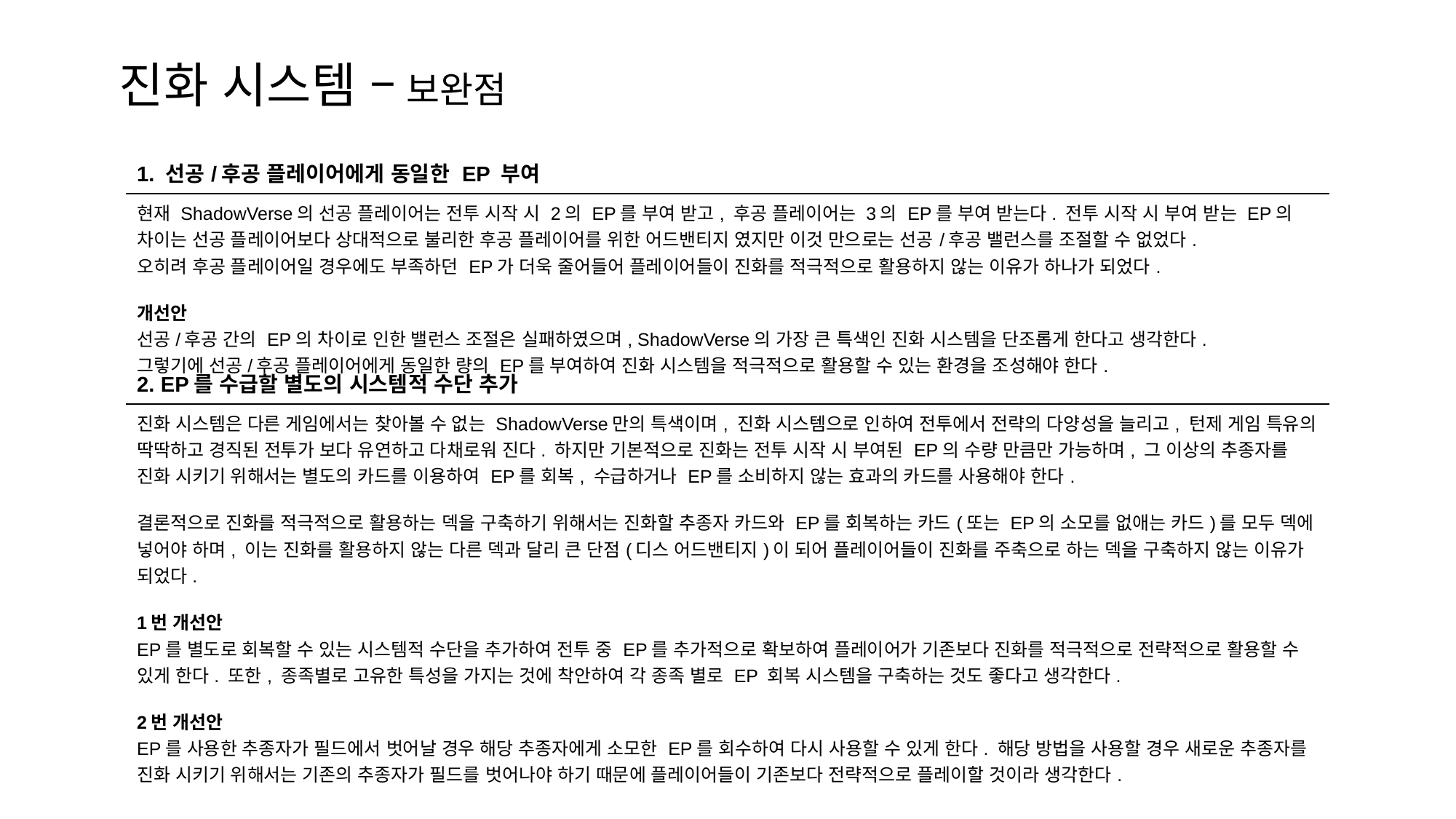

진화 시스템 – 보완점
| 1. 선공/후공 플레이어에게 동일한 EP 부여 |
| --- |
| 현재 ShadowVerse의 선공 플레이어는 전투 시작 시 2의 EP를 부여 받고, 후공 플레이어는 3의 EP를 부여 받는다. 전투 시작 시 부여 받는 EP의 차이는 선공 플레이어보다 상대적으로 불리한 후공 플레이어를 위한 어드밴티지 였지만 이것 만으로는 선공/후공 밸런스를 조절할 수 없었다. 오히려 후공 플레이어일 경우에도 부족하던 EP가 더욱 줄어들어 플레이어들이 진화를 적극적으로 활용하지 않는 이유가 하나가 되었다. 개선안 선공/후공 간의 EP의 차이로 인한 밸런스 조절은 실패하였으며, ShadowVerse의 가장 큰 특색인 진화 시스템을 단조롭게 한다고 생각한다. 그렇기에 선공/후공 플레이어에게 동일한 량의 EP를 부여하여 진화 시스템을 적극적으로 활용할 수 있는 환경을 조성해야 한다. |
| 2. EP를 수급할 별도의 시스템적 수단 추가 |
| --- |
| 진화 시스템은 다른 게임에서는 찾아볼 수 없는 ShadowVerse만의 특색이며, 진화 시스템으로 인하여 전투에서 전략의 다양성을 늘리고, 턴제 게임 특유의 딱딱하고 경직된 전투가 보다 유연하고 다채로워 진다. 하지만 기본적으로 진화는 전투 시작 시 부여된 EP의 수량 만큼만 가능하며, 그 이상의 추종자를 진화 시키기 위해서는 별도의 카드를 이용하여 EP를 회복, 수급하거나 EP를 소비하지 않는 효과의 카드를 사용해야 한다. 결론적으로 진화를 적극적으로 활용하는 덱을 구축하기 위해서는 진화할 추종자 카드와 EP를 회복하는 카드(또는 EP의 소모를 없애는 카드)를 모두 덱에 넣어야 하며, 이는 진화를 활용하지 않는 다른 덱과 달리 큰 단점(디스 어드밴티지)이 되어 플레이어들이 진화를 주축으로 하는 덱을 구축하지 않는 이유가 되었다. 1번 개선안 EP를 별도로 회복할 수 있는 시스템적 수단을 추가하여 전투 중 EP를 추가적으로 확보하여 플레이어가 기존보다 진화를 적극적으로 전략적으로 활용할 수 있게 한다. 또한, 종족별로 고유한 특성을 가지는 것에 착안하여 각 종족 별로 EP 회복 시스템을 구축하는 것도 좋다고 생각한다. 2번 개선안 EP를 사용한 추종자가 필드에서 벗어날 경우 해당 추종자에게 소모한 EP를 회수하여 다시 사용할 수 있게 한다. 해당 방법을 사용할 경우 새로운 추종자를 진화 시키기 위해서는 기존의 추종자가 필드를 벗어나야 하기 때문에 플레이어들이 기존보다 전략적으로 플레이할 것이라 생각한다. |